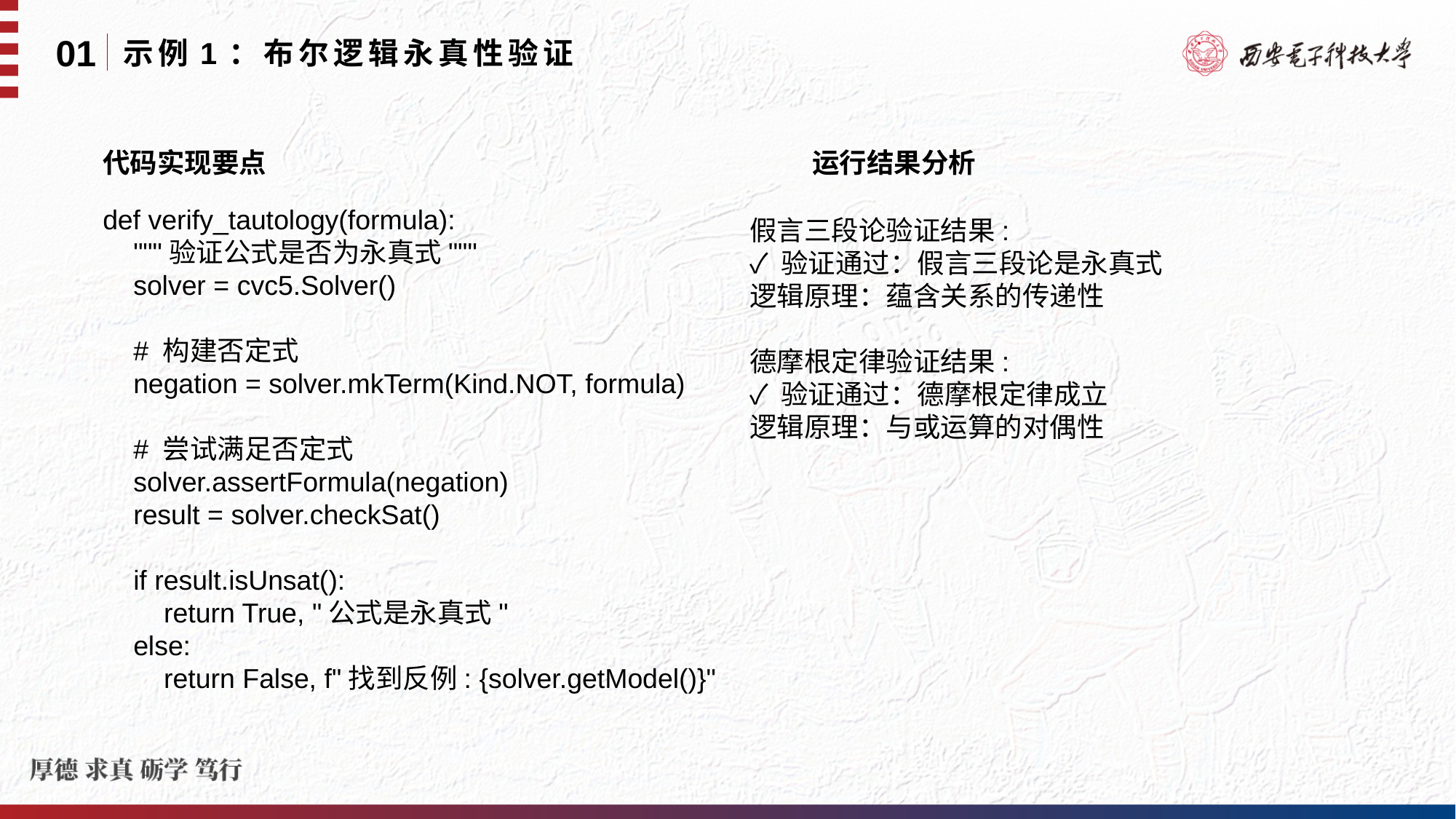

01
示例1：布尔逻辑永真性验证
代码实现要点
运行结果分析
def verify_tautology(formula):
    """验证公式是否为永真式"""
    solver = cvc5.Solver()

    # 构建否定式
    negation = solver.mkTerm(Kind.NOT, formula)

    # 尝试满足否定式
    solver.assertFormula(negation)
    result = solver.checkSat()

    if result.isUnsat():
        return True, "公式是永真式"
    else:
        return False, f"找到反例: {solver.getModel()}"
假言三段论验证结果:
✓ 验证通过：假言三段论是永真式
逻辑原理：蕴含关系的传递性

德摩根定律验证结果:
✓ 验证通过：德摩根定律成立
逻辑原理：与或运算的对偶性